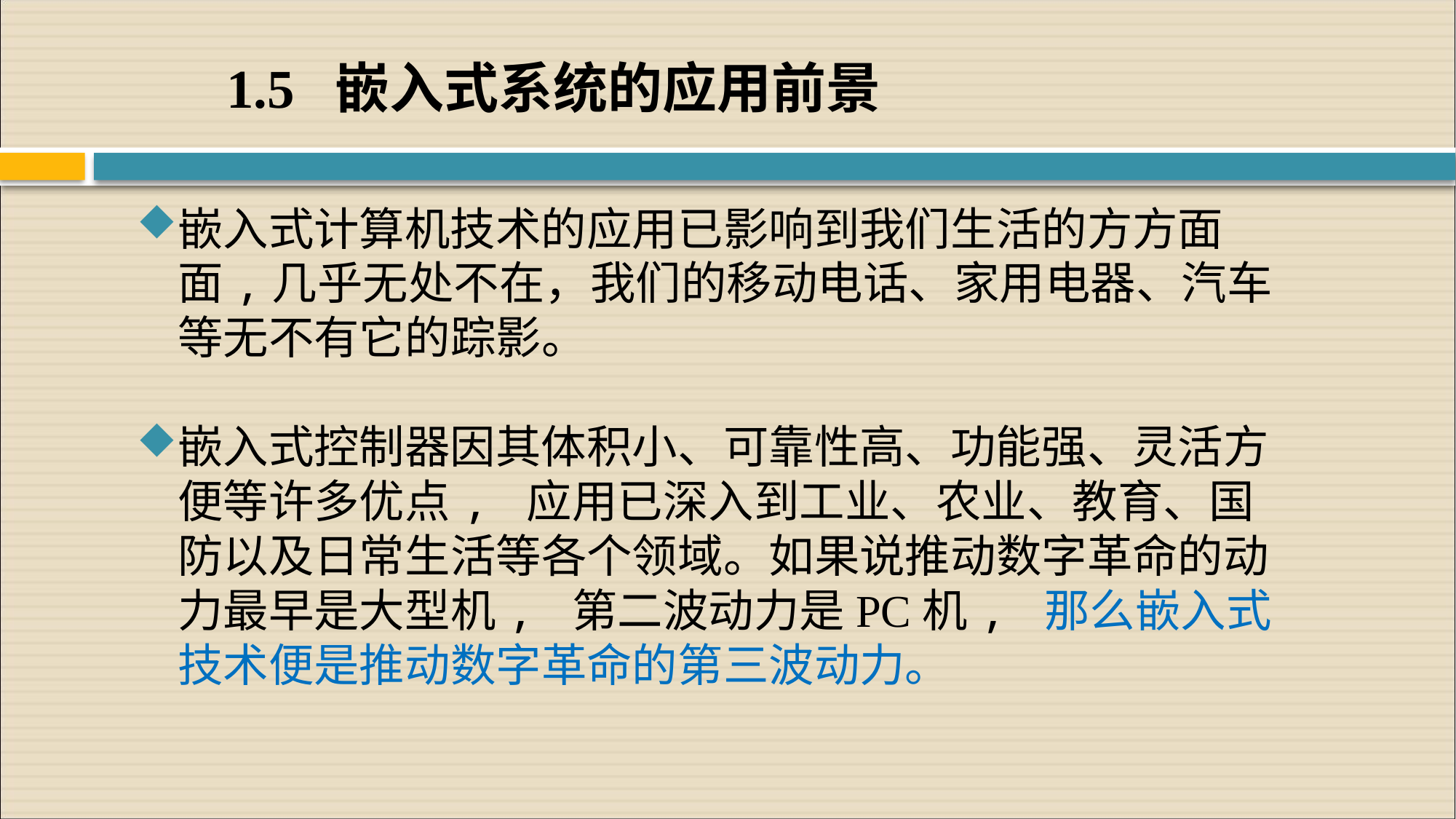

# 1.5  嵌入式系统的应用前景
嵌入式计算机技术的应用已影响到我们生活的方方面面,几乎无处不在，我们的移动电话、家用电器、汽车等无不有它的踪影。

嵌入式控制器因其体积小、可靠性高、功能强、灵活方便等许多优点, 应用已深入到工业、农业、教育、国防以及日常生活等各个领域。如果说推动数字革命的动力最早是大型机, 第二波动力是PC机, 那么嵌入式技术便是推动数字革命的第三波动力。